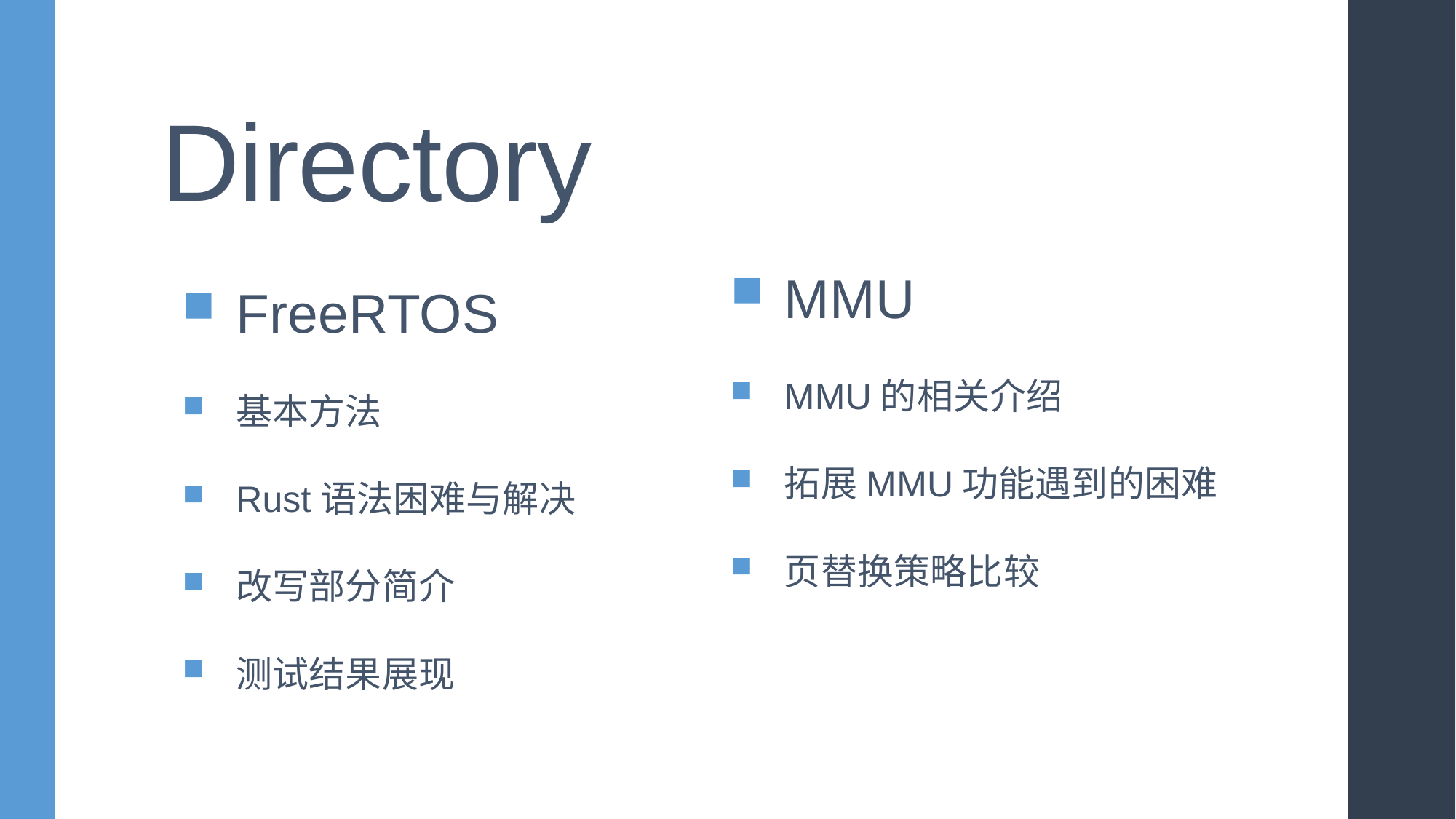

# Directory
MMU
MMU的相关介绍
拓展MMU功能遇到的困难
页替换策略比较
FreeRTOS
基本方法
Rust语法困难与解决
改写部分简介
测试结果展现